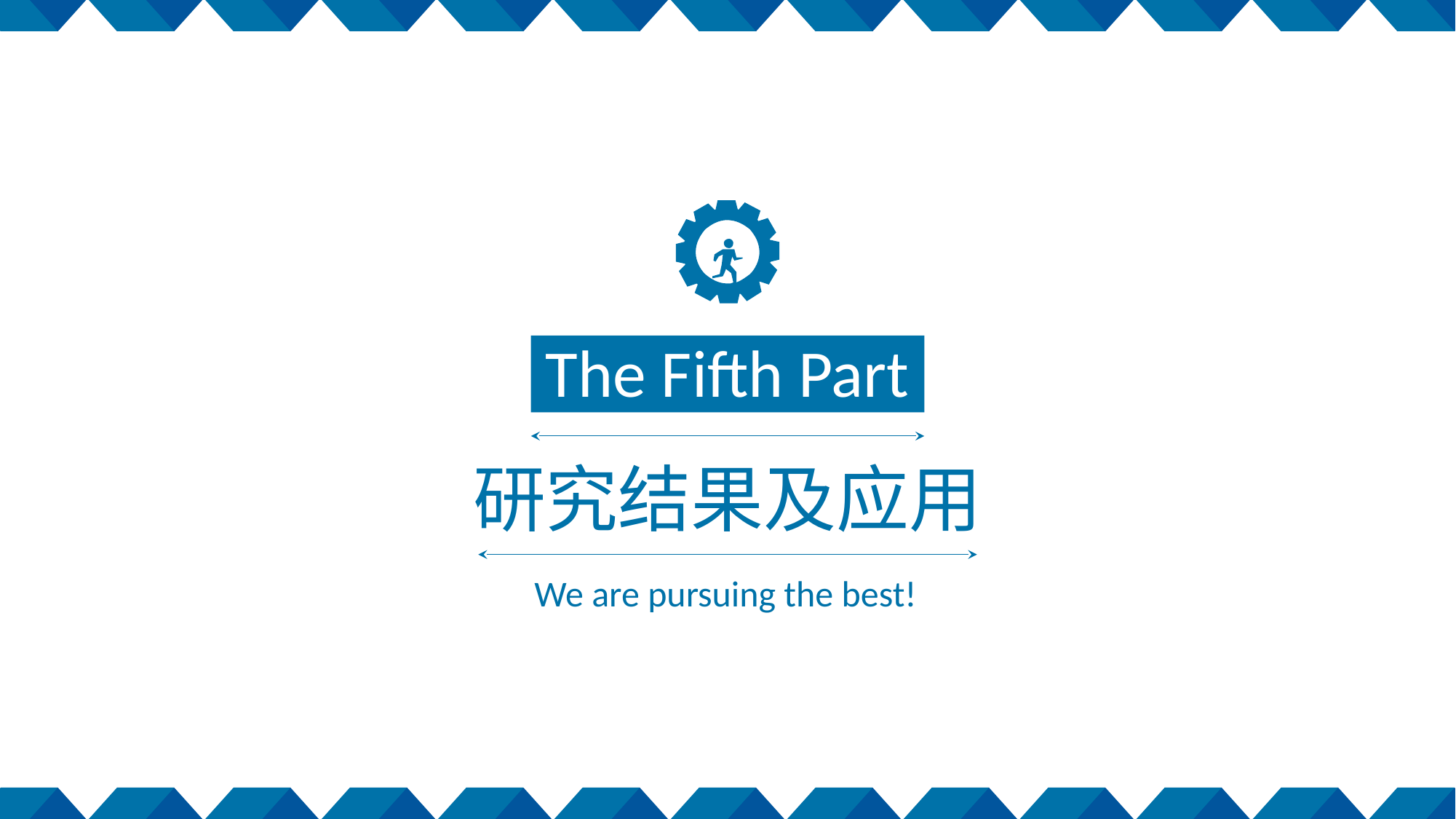

The Fifth Part

研究结果及应用
We are pursuing the best!